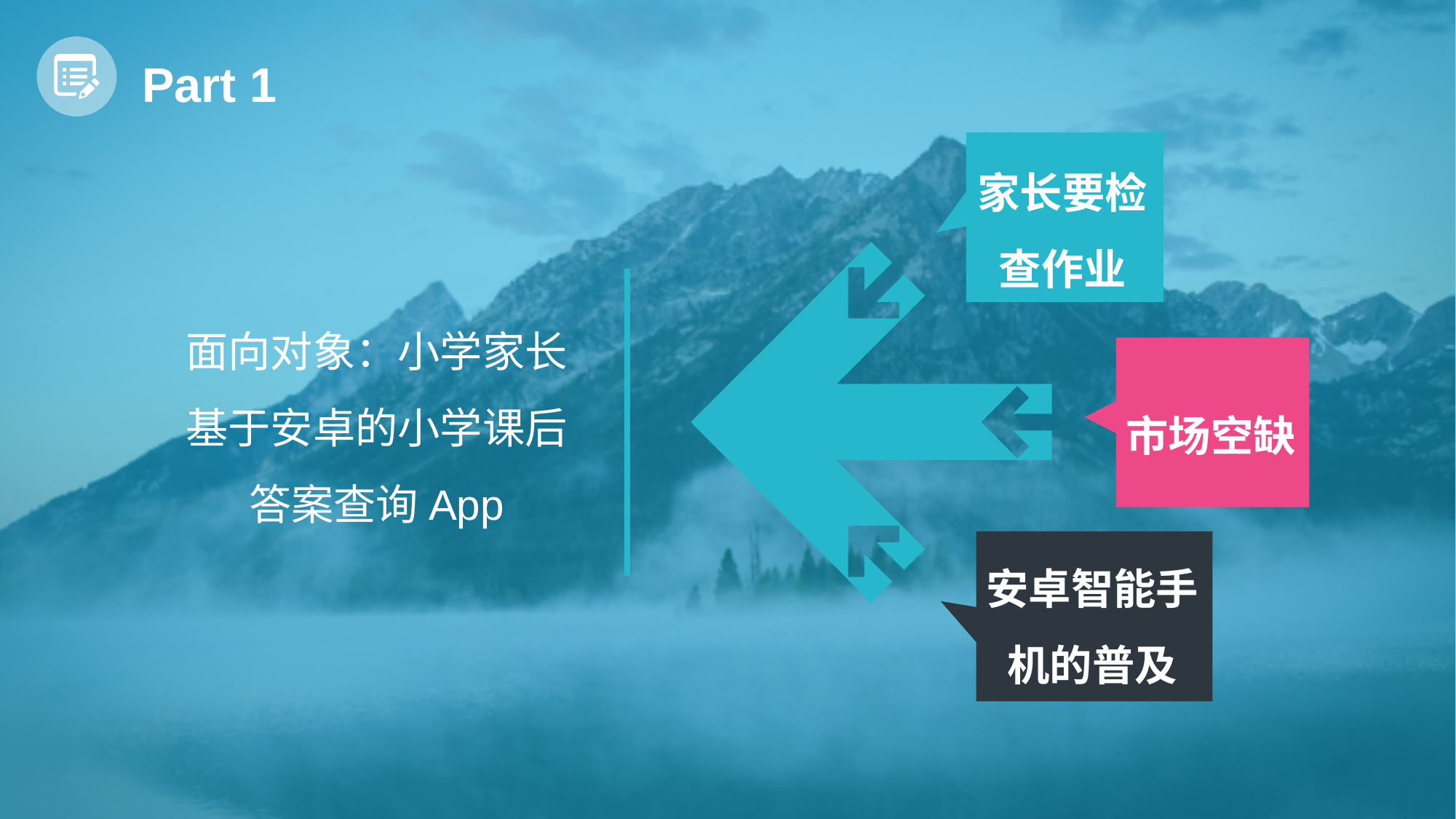

Part 1

家长要检查作业

面向对象：小学家长
基于安卓的小学课后答案查询App

市场空缺

安卓智能手机的普及